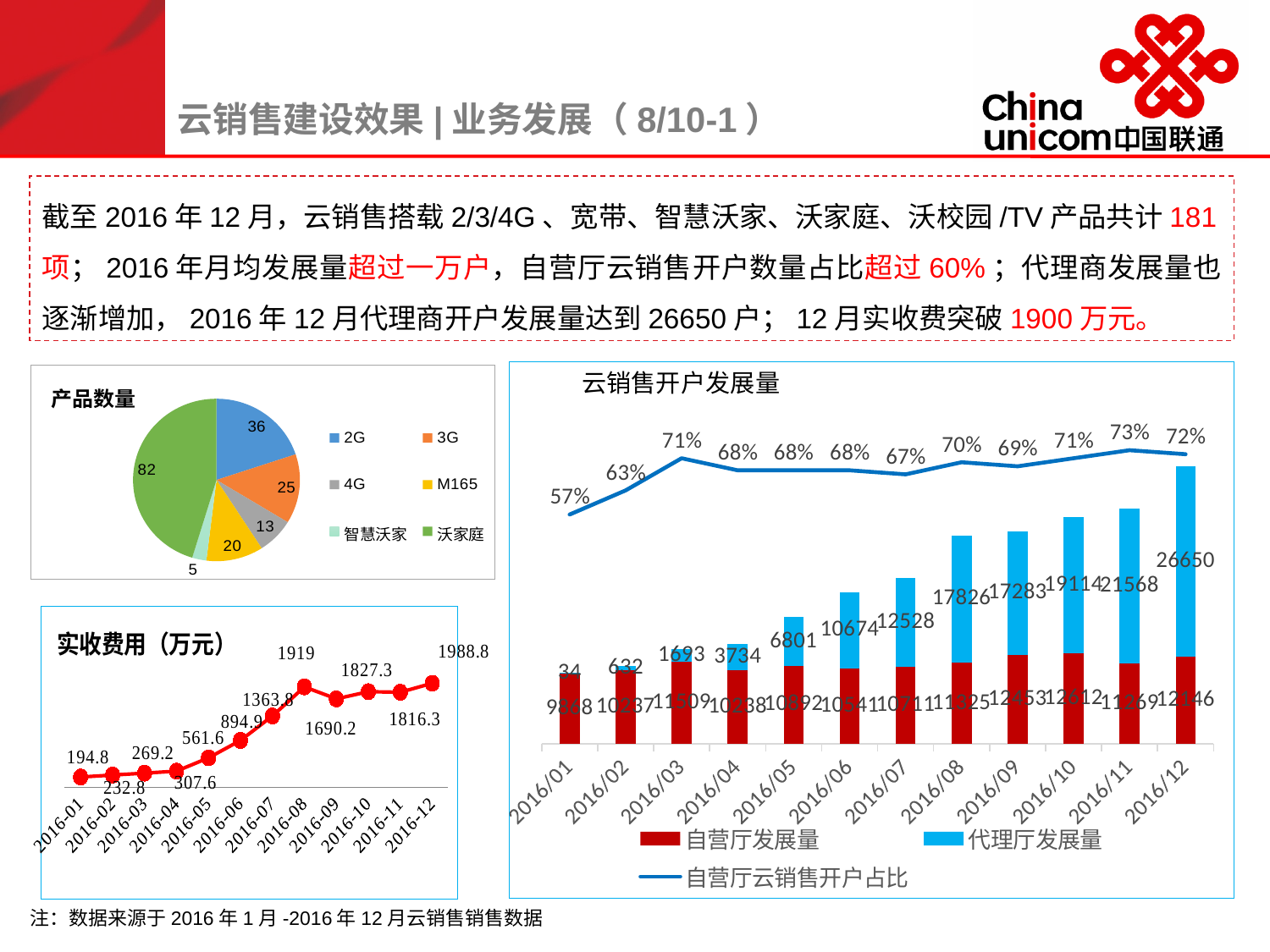

云销售建设效果|业务发展（8/10-1）
截至2016年12月，云销售搭载2/3/4G、宽带、智慧沃家、沃家庭、沃校园/TV产品共计181项；2016年月均发展量超过一万户，自营厅云销售开户数量占比超过60%；代理商发展量也逐渐增加，2016年12月代理商开户发展量达到26650户；12月实收费突破1900万元。

### Chart

| Category | 自营厅发展量 | 代理厅发展量 | 自营厅云销售开户占比 |
|---|---|---|---|
| 42370 | 9868.0 | 34.0 | 0.57 |
| 42401 | 10237.0 | 632.0 | 0.63 |
| 42430 | 11509.0 | 1693.0 | 0.71 |
| 42461 | 10238.0 | 3734.0 | 0.68 |
| 42491 | 10892.0 | 6801.0 | 0.68 |
| 42522 | 10541.0 | 10674.0 | 0.68 |
| 42552 | 10711.0 | 12528.0 | 0.67 |
| 42583 | 11325.0 | 17826.0 | 0.7 |
| 42614 | 12453.0 | 17283.0 | 0.69 |
| 42644 | 12612.0 | 19114.0 | 0.71 |
| 42675 | 11269.0 | 21568.0 | 0.73 |
| 42705 | 12146.0 | 26650.0 | 0.72 |
云销售开户发展量

### Chart:

| Category | 产品数量 |
|---|---|
| 2G | 36.0 |
| 3G | 25.0 |
| 4G | 13.0 |
| M165 | 20.0 |
| 智慧沃家 | 5.0 |
| 沃家庭 | 82.0 |

### Chart: 实收费用（万元）

| Category |  |
|---|---|
| 42370 | 194.8 |
| 42401 | 232.8 |
| 42430 | 269.2 |
| 42461 | 307.6 |
| 42491 | 561.6 |
| 42522 | 894.9 |
| 42552 | 1363.8 |
| 42583 | 1919.0 |
| 42614 | 1690.2 |
| 42644 | 1827.3 |
| 42675 | 1816.3 |
| 42705 | 1988.8 |
注：数据来源于2016年1月-2016年12月云销售销售数据